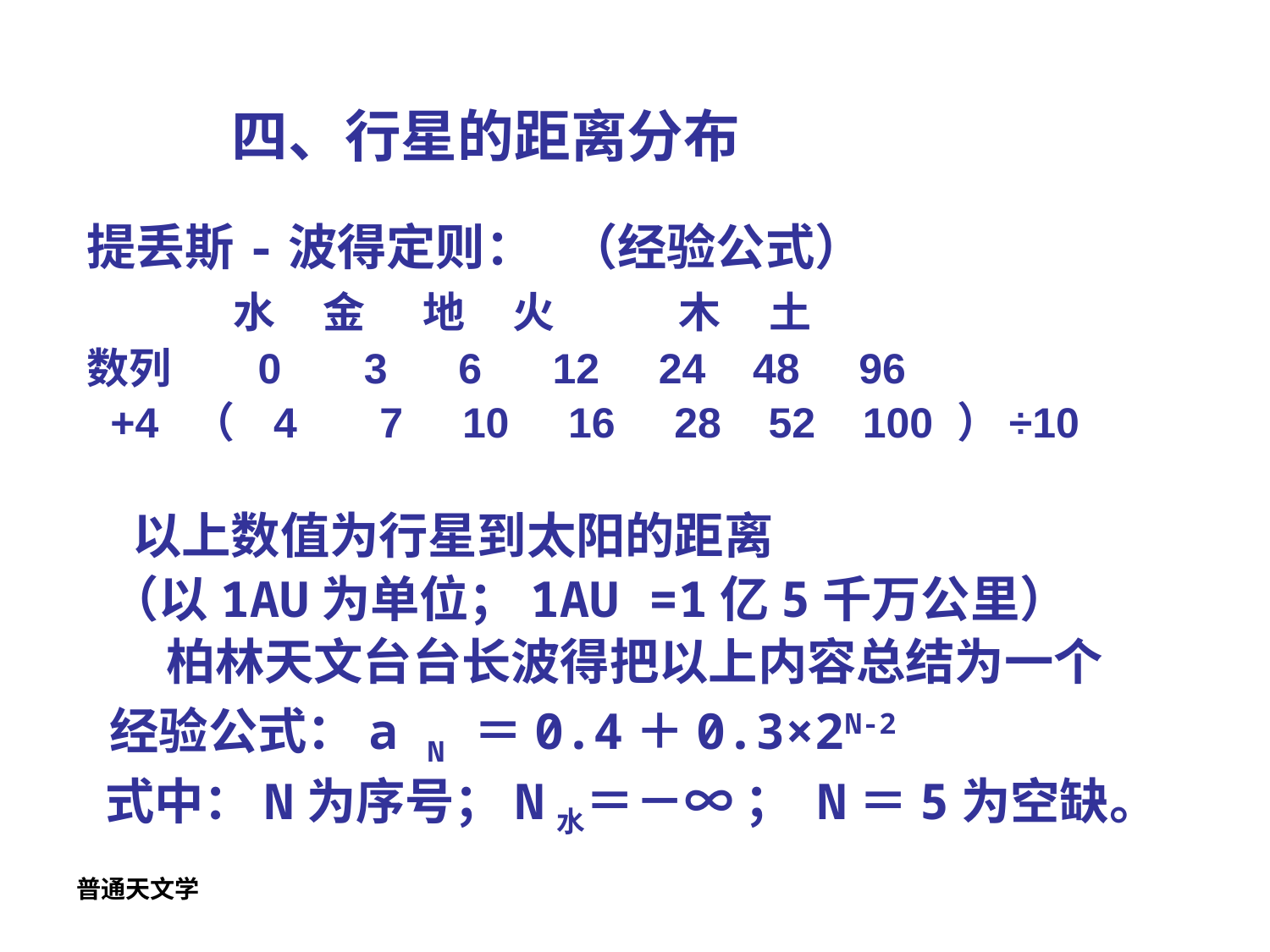

# 四、行星的距离分布
提丢斯-波得定则：   （经验公式）
            水     金      地     火             木     土
数列        0       3      6      12     24    48     96
  +4  （   4       7     10     16     28    52    100 ）÷10

   以上数值为行星到太阳的距离
 （以1AU为单位；1AU =1亿5千万公里）
      柏林天文台台长波得把以上内容总结为一个
 经验公式：a N ＝0.4＋0.3×2N-2
 式中：N为序号；N水＝－∞ ； N＝5为空缺。
普通天文学